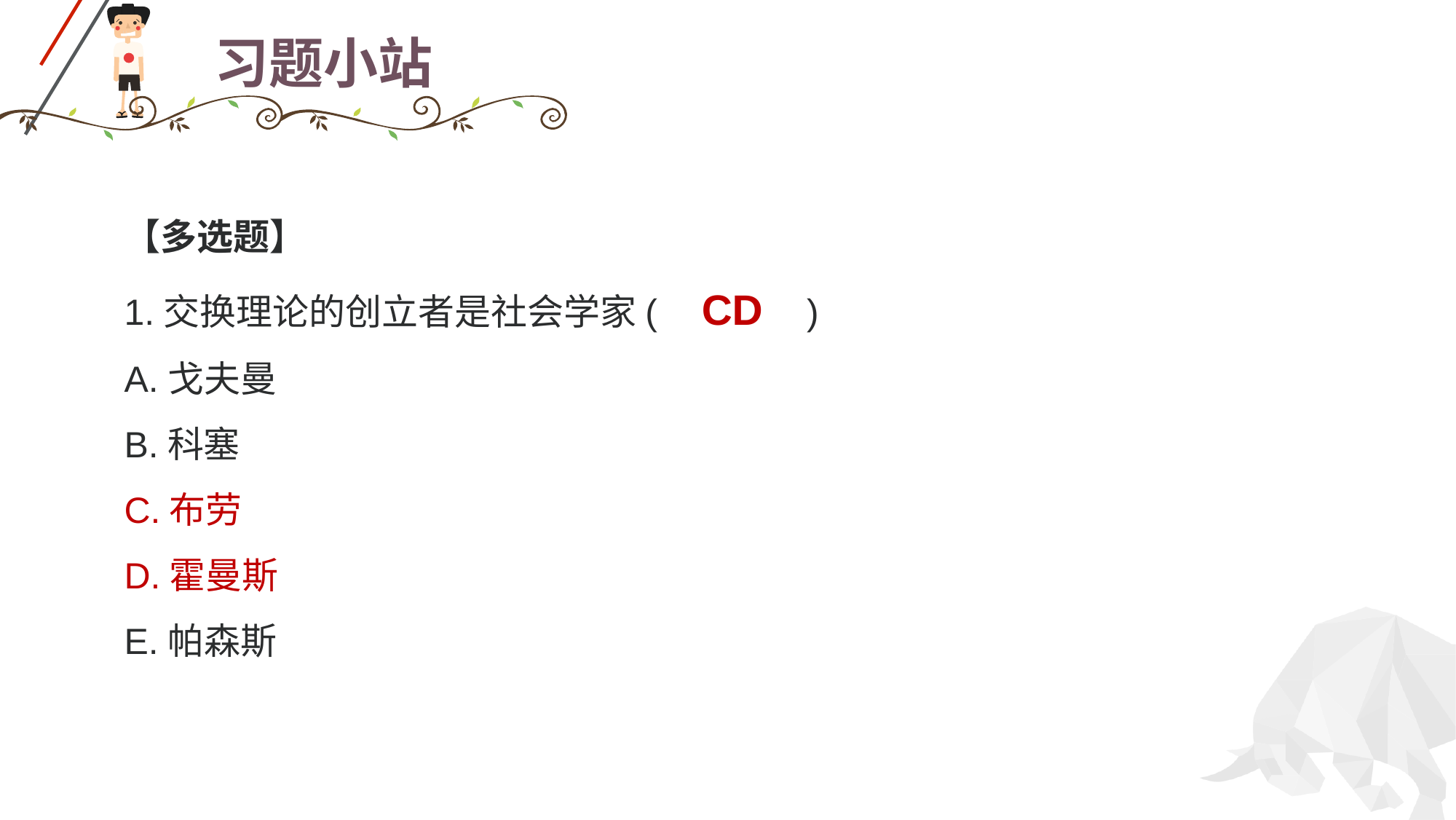

# 习题小站

【多选题】
1.交换理论的创立者是社会学家(    CD    )
A.戈夫曼
B.科塞
C.布劳
D.霍曼斯
E.帕森斯